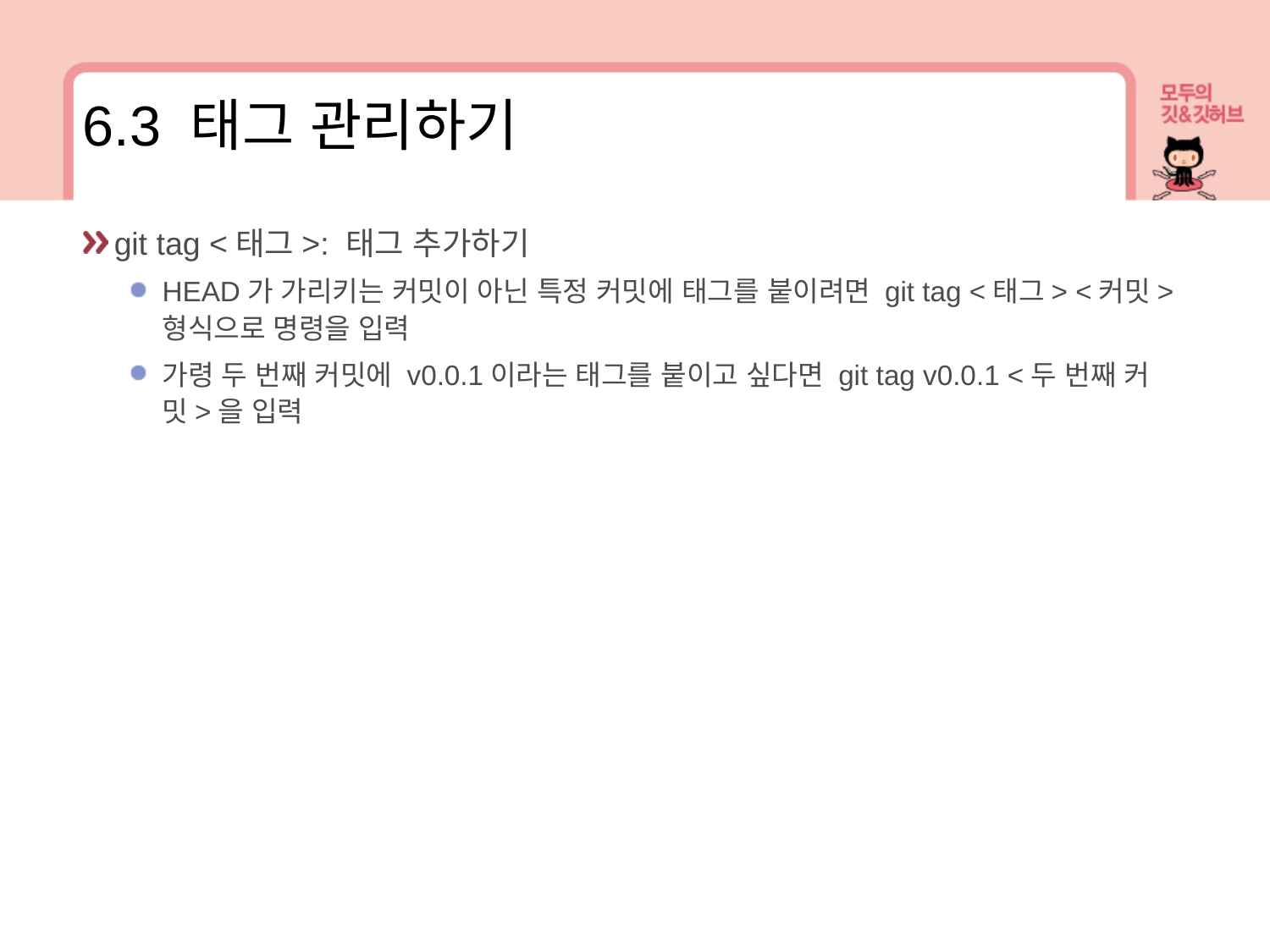

6.3 태그 관리하기
git tag <태그>: 태그 추가하기
HEAD가 가리키는 커밋이 아닌 특정 커밋에 태그를 붙이려면 git tag <태그> <커밋> 형식으로 명령을 입력
가령 두 번째 커밋에 v0.0.1이라는 태그를 붙이고 싶다면 git tag v0.0.1 <두 번째 커밋>을 입력